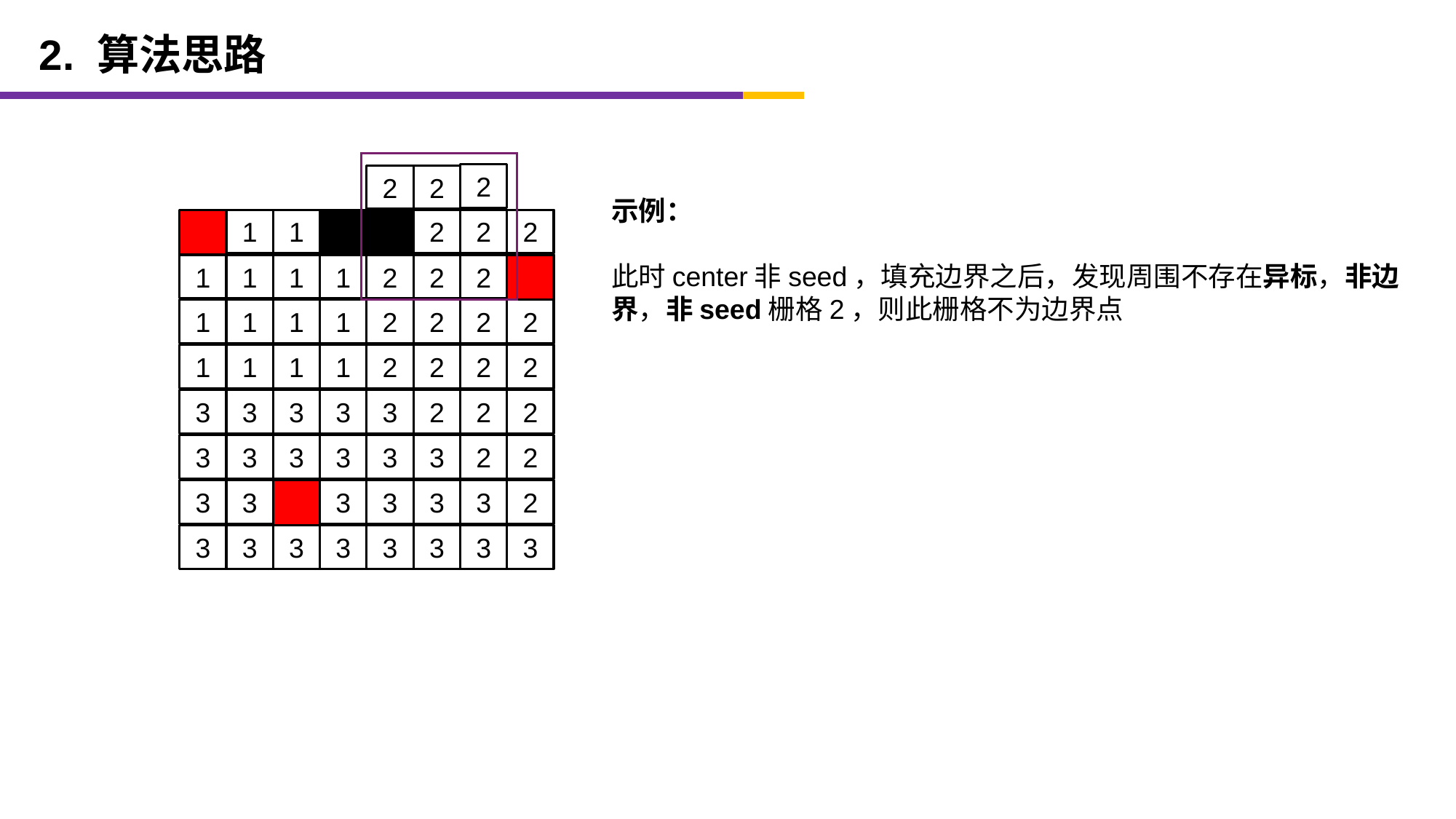

2. 算法思路

2
2
2
示例：

此时center非seed，填充边界之后，发现周围不存在异标，非边界，非seed栅格2，则此栅格不为边界点

2
2
2
1
1
1
1

2
2
1
2
1
1
1
2
2
2
1
2
1
1
1
2
2
2
1
2
1
1
1
2
2
2
3
3
3
3
3
3
2
3
2
3
3
3
3
2
3
3
3
3
3

3
3
3
3
3
3
3
3
3